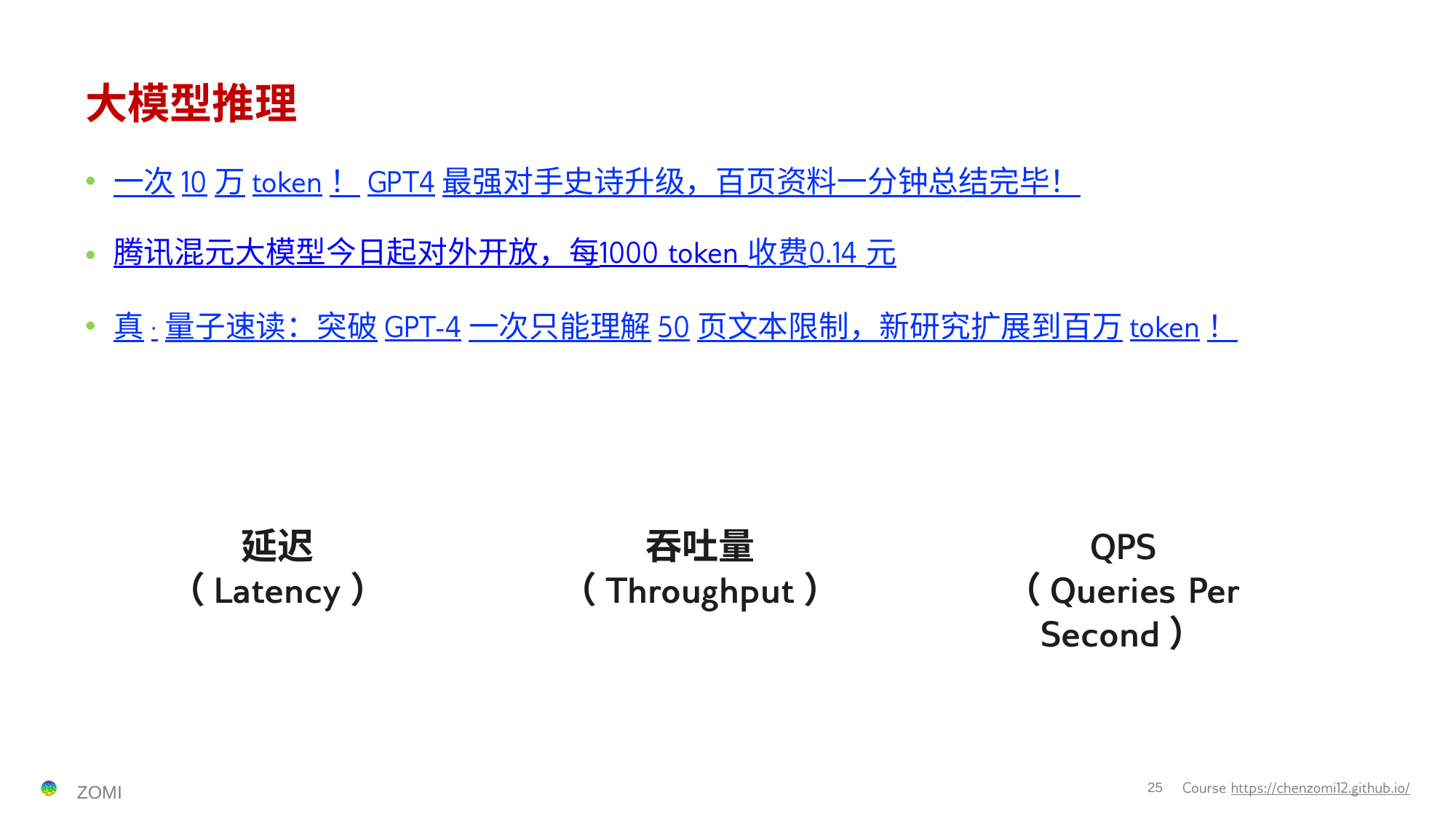

# 大模型推理
一次10万token！GPT4最强对手史诗升级，百页资料一分钟总结完毕！
腾讯混元大模型今日起对外开放，每1000 token 收费0.14 元
真·量子速读：突破GPT-4一次只能理解50页文本限制，新研究扩展到百万token！

延迟
（Latency）
吞吐量
（Throughput）
QPS
（Queries Per Second）